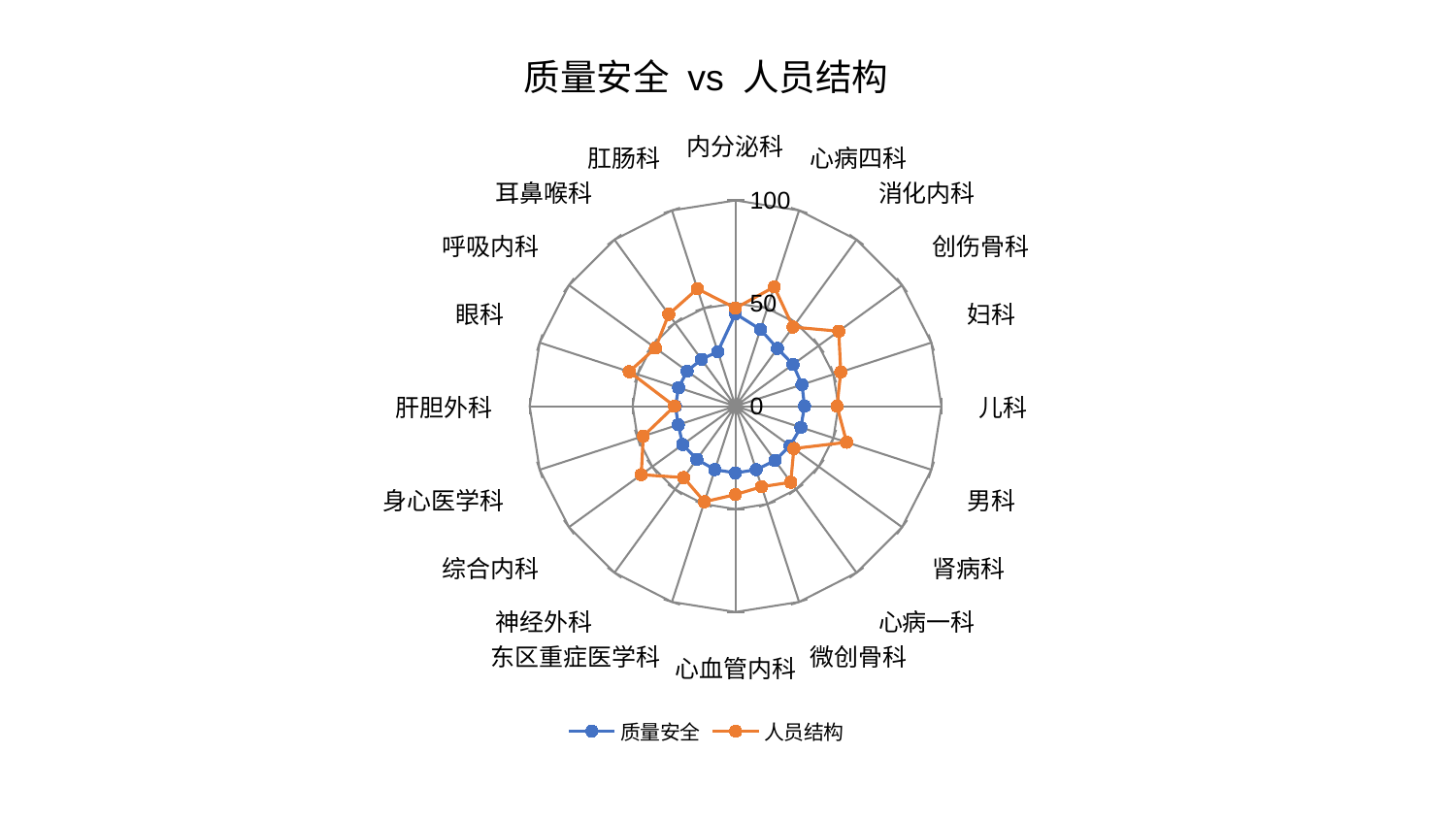

### Chart: 质量安全 vs 人员结构

| Category | 质量安全 | 人员结构 |
|---|---|---|
| 内分泌科 | 44.92404594241911 | 47.65784780108478 |
| 心病四科 | 39.245720249928695 | 60.928914582694624 |
| 消化内科 | 34.6754103253369 | 47.51891743782882 |
| 创伤骨科 | 34.51754472604117 | 62.00498386943001 |
| 妇科 | 33.940054871574844 | 53.763041200081815 |
| 儿科 | 33.51904138823221 | 49.29609286290489 |
| 男科 | 33.39077904057369 | 56.760091307730185 |
| 肾病科 | 32.731575237055004 | 35.037452383658234 |
| 心病一科 | 32.657979703108246 | 45.68404620629132 |
| 微创骨科 | 32.45326983850201 | 41.161276167570115 |
| 心血管内科 | 32.43828941032196 | 42.94230075091544 |
| 东区重症医学科 | 32.4115476560669 | 48.83094824232988 |
| 神经外科 | 31.94648026194499 | 42.89877055406647 |
| 综合内科 | 31.714042912695607 | 56.606668909639545 |
| 身心医学科 | 29.264643873644808 | 47.1245948399518 |
| 肝胆外科 | 29.17740920100876 | 29.630386924262986 |
| 眼科 | 29.076099163904882 | 54.29735164860076 |
| 呼吸内科 | 29.043234004773705 | 48.07913171867326 |
| 耳鼻喉科 | 28.178576892155228 | 55.2158450680807 |
| 肛肠科 | 27.85727627319409 | 59.967325807460156 |
7